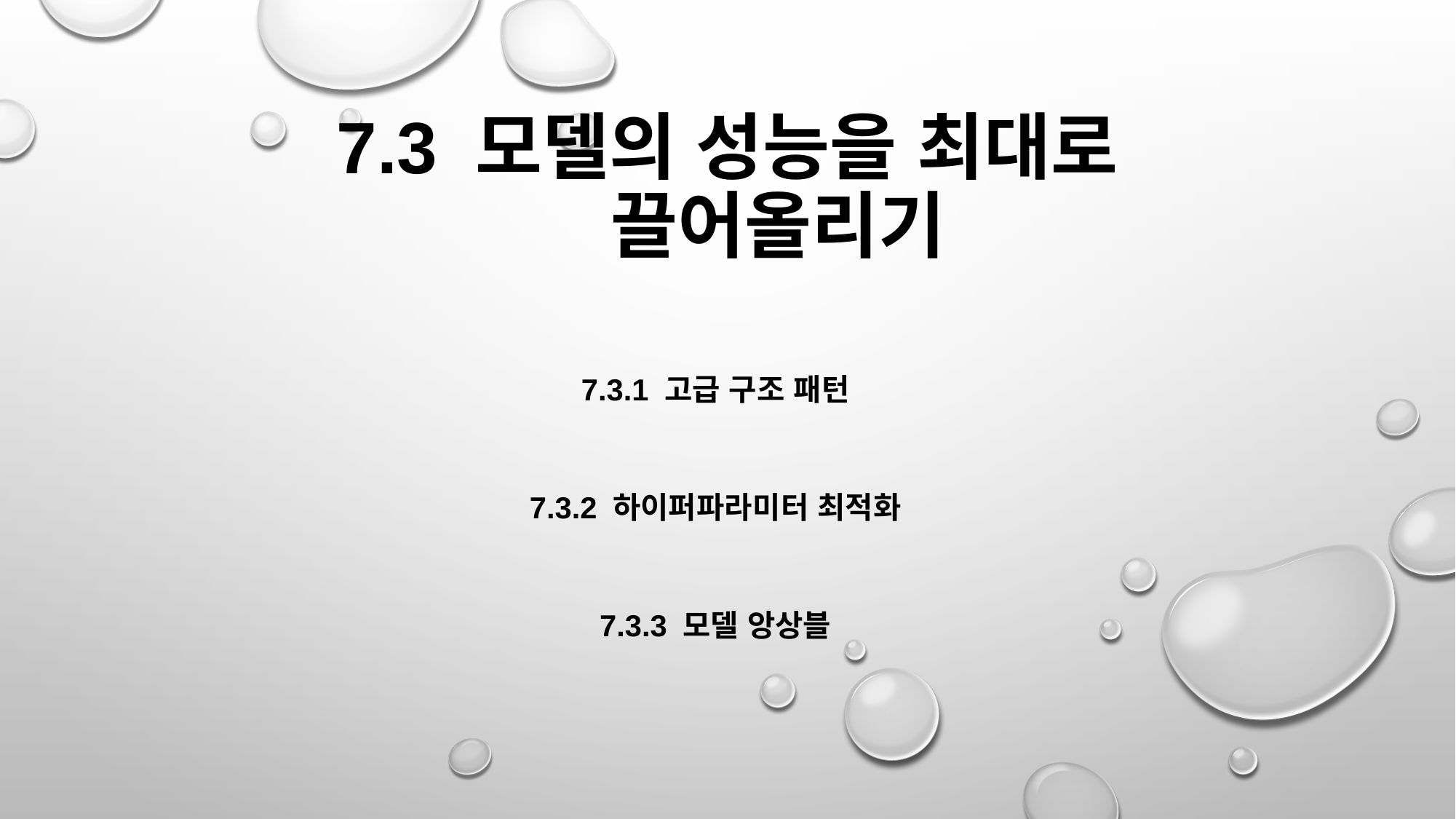

# 7.3 모델의 성능을 최대로 끌어올리기
7.3.1 고급 구조 패턴

7.3.2 하이퍼파라미터 최적화

7.3.3 모델 앙상블